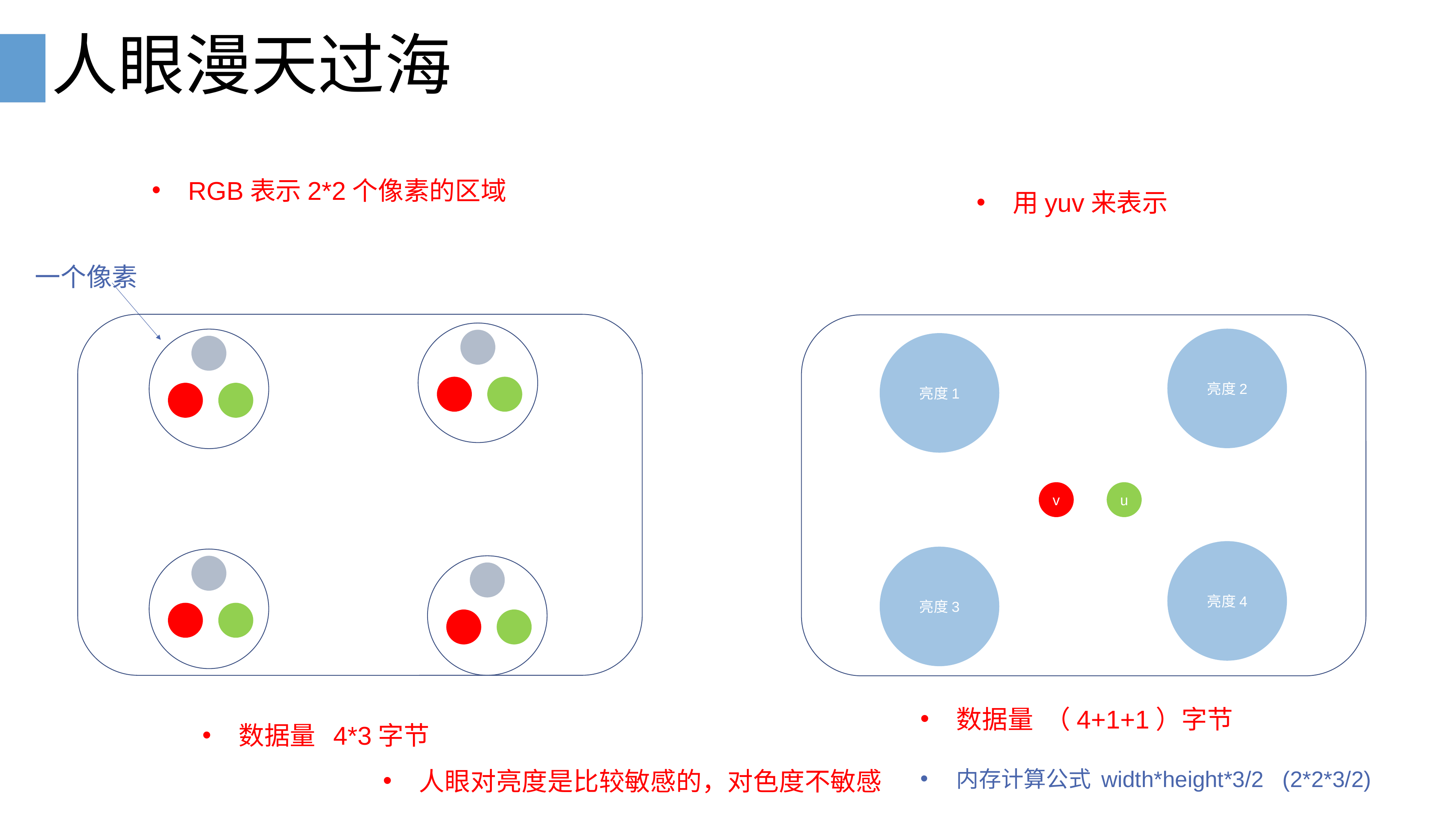

# 人眼漫天过海
RGB表示2*2个像素的区域
用yuv来表示
一个像素

亮度2

亮度1

v
u
亮度4
亮度3

数据量  （4+1+1）字节
数据量  4*3字节
人眼对亮度是比较敏感的，对色度不敏感
内存计算公式 width*height*3/2   (2*2*3/2)